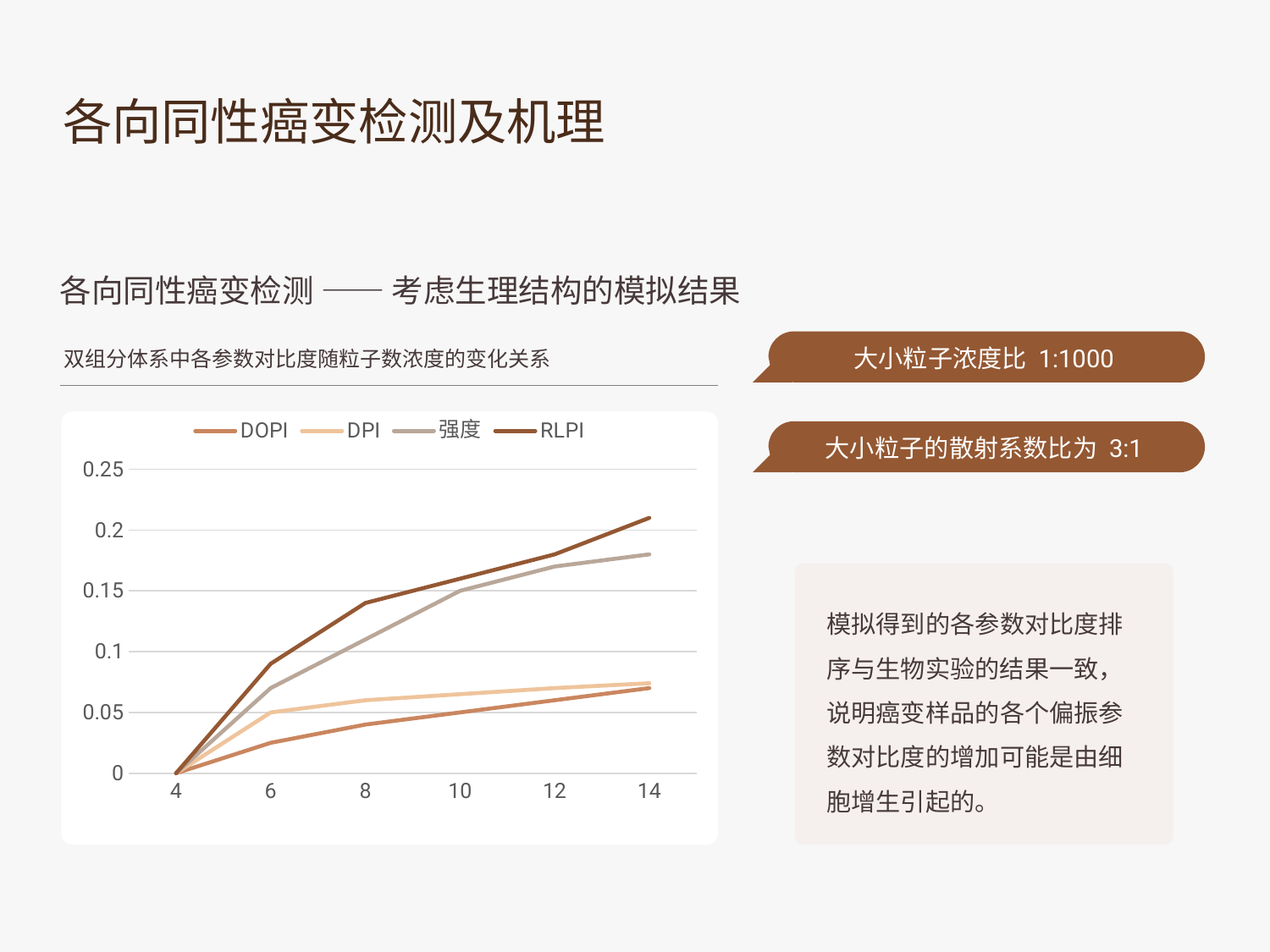

各向同性癌变检测及机理
各向同性癌变检测 —— 考虑生理结构的模拟结果

大小粒子浓度比 1:1000

大小粒子的散射系数比为 3:1
双组分体系中各参数对比度随粒子数浓度的变化关系

### Chart

| Category | DOPI | DPI | 强度 | RLPI |
|---|---|---|---|---|
| 4 | 0.0 | 0.0 | 0.0 | 0.0 |
| 6 | 0.025 | 0.05 | 0.07 | 0.09 |
| 8 | 0.04 | 0.06 | 0.11 | 0.14 |
| 10 | 0.05 | 0.065 | 0.15 | 0.16 |
| 12 | 0.06 | 0.07 | 0.17 | 0.18 |
| 14 | 0.07 | 0.074 | 0.18 | 0.21 |

模拟得到的各参数对比度排序与生物实验的结果一致，说明癌变样品的各个偏振参数对比度的增加可能是由细胞增生引起的。